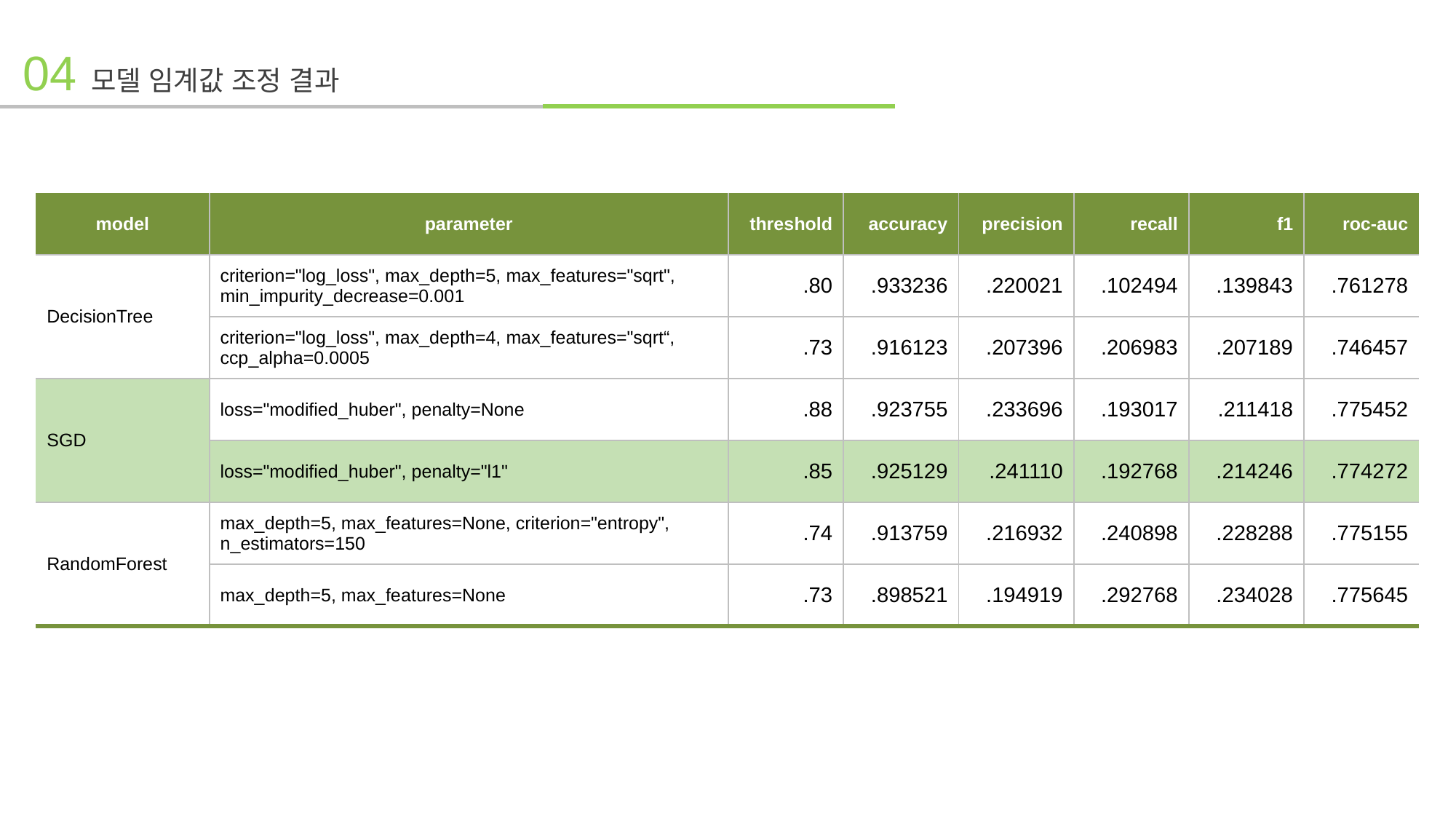

04 모델 임계값 조정 결과
| model | parameter | threshold | accuracy | precision | recall | f1 | roc-auc |
| --- | --- | --- | --- | --- | --- | --- | --- |
| DecisionTree | criterion="log\_loss", max\_depth=5, max\_features="sqrt", min\_impurity\_decrease=0.001 | .80 | .933236 | .220021 | .102494 | .139843 | .761278 |
|  | criterion="log\_loss", max\_depth=4, max\_features="sqrt“, ccp\_alpha=0.0005 | .73 | .916123 | .207396 | .206983 | .207189 | .746457 |
| SGD | loss="modified\_huber", penalty=None | .88 | .923755 | .233696 | .193017 | .211418 | .775452 |
|  | loss="modified\_huber", penalty="l1" | .85 | .925129 | .241110 | .192768 | .214246 | .774272 |
| RandomForest | max\_depth=5, max\_features=None, criterion="entropy",  n\_estimators=150 | .74 | .913759 | .216932 | .240898 | .228288 | .775155 |
|  | max\_depth=5, max\_features=None | .73 | .898521 | .194919 | .292768 | .234028 | .775645 |